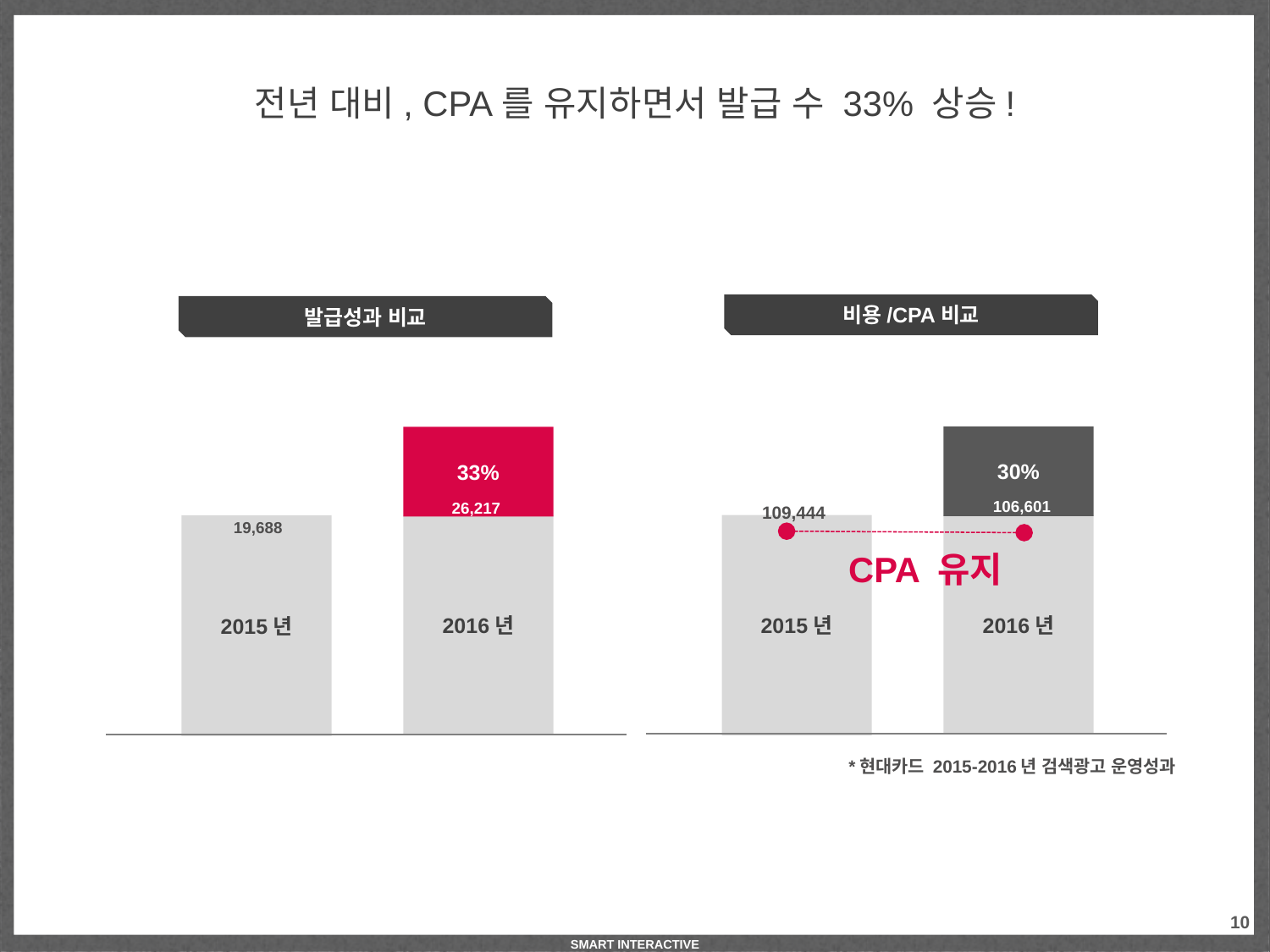

전년 대비, CPA를 유지하면서 발급 수 33% 상승!
비용/CPA비교
발급성과 비교
30%
33%
106,601
26,217
109,444
19,688
2015년
2016년
2015년
2016년
CPA 유지
*현대카드 2015-2016년 검색광고 운영성과